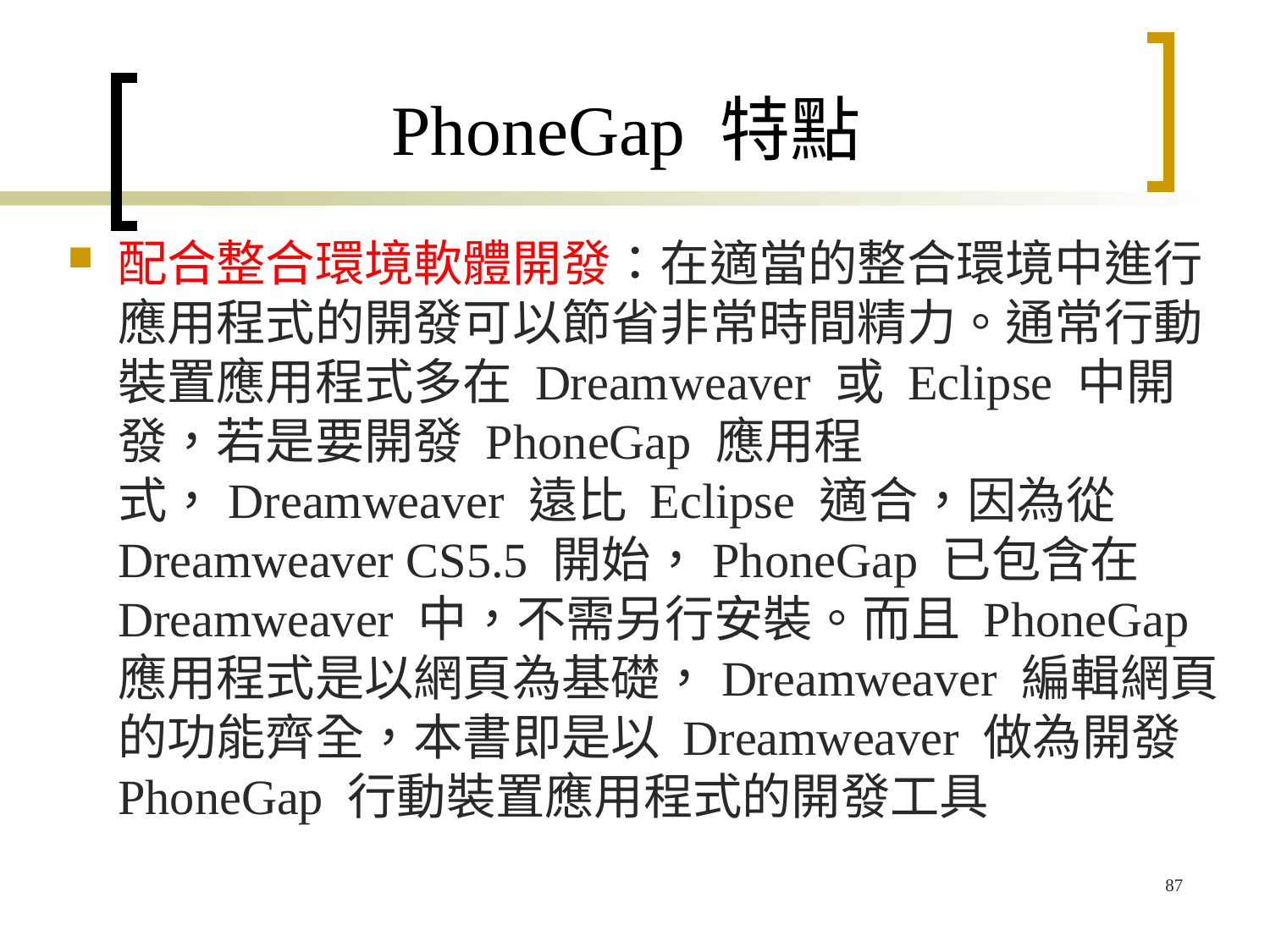

# PhoneGap 特點
配合整合環境軟體開發：在適當的整合環境中進行應用程式的開發可以節省非常時間精力。通常行動裝置應用程式多在 Dreamweaver 或 Eclipse 中開發，若是要開發 PhoneGap 應用程式，Dreamweaver 遠比 Eclipse 適合，因為從 Dreamweaver CS5.5 開始，PhoneGap 已包含在 Dreamweaver 中，不需另行安裝。而且 PhoneGap 應用程式是以網頁為基礎，Dreamweaver 編輯網頁的功能齊全，本書即是以 Dreamweaver 做為開發 PhoneGap 行動裝置應用程式的開發工具
87